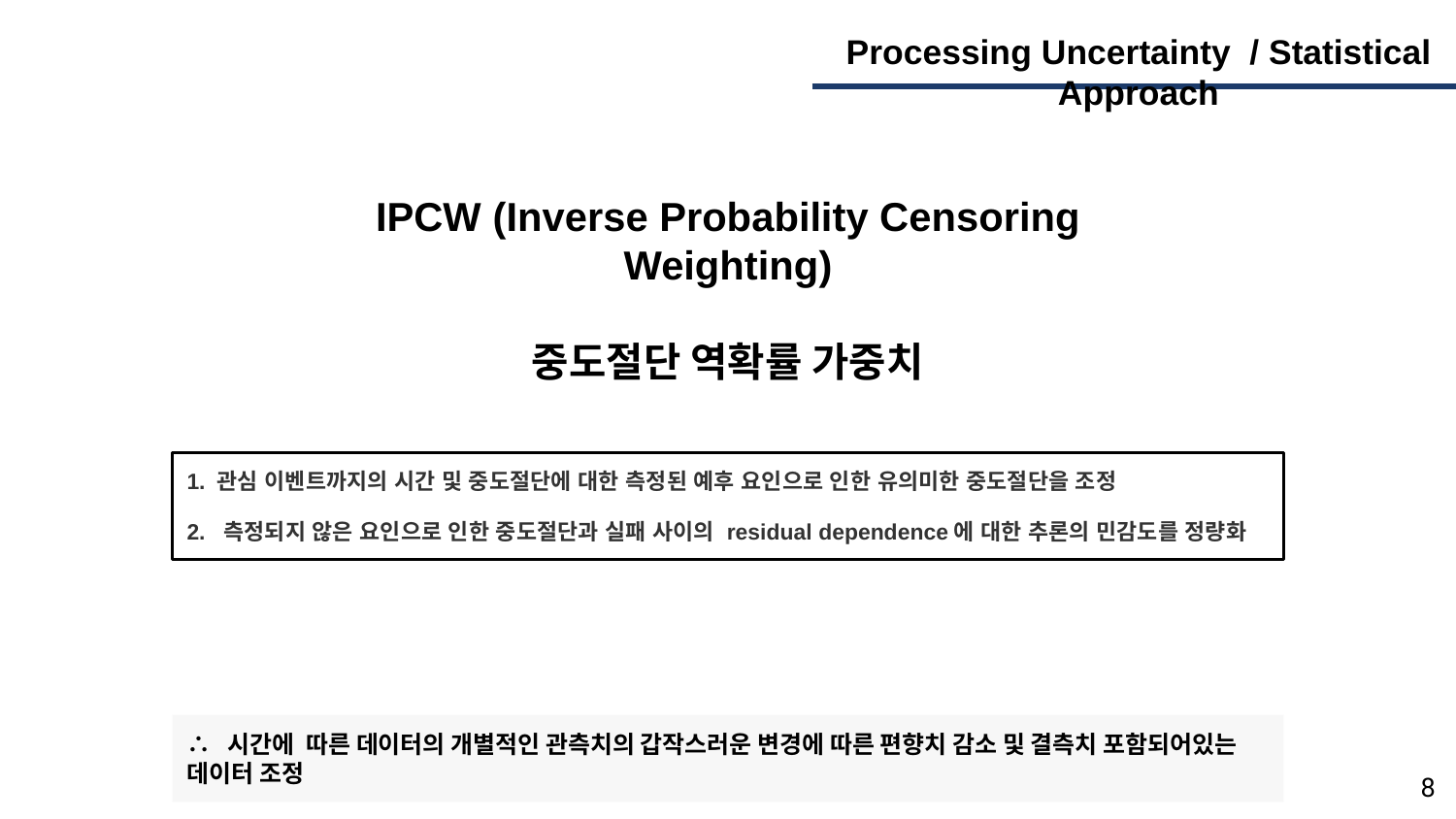

Processing Uncertainty  / Statistical Approach
IPCW (Inverse Probability Censoring Weighting)

중도절단 역확률 가중치
1. 관심 이벤트까지의 시간 및 중도절단에 대한 측정된 예후 요인으로 인한 유의미한 중도절단을 조정
2.  측정되지 않은 요인으로 인한 중도절단과 실패 사이의 residual dependence에 대한 추론의 민감도를 정량화
∴  시간에  따른 데이터의 개별적인 관측치의 갑작스러운 변경에 따른 편향치 감소 및 결측치 포함되어있는 데이터 조정
8